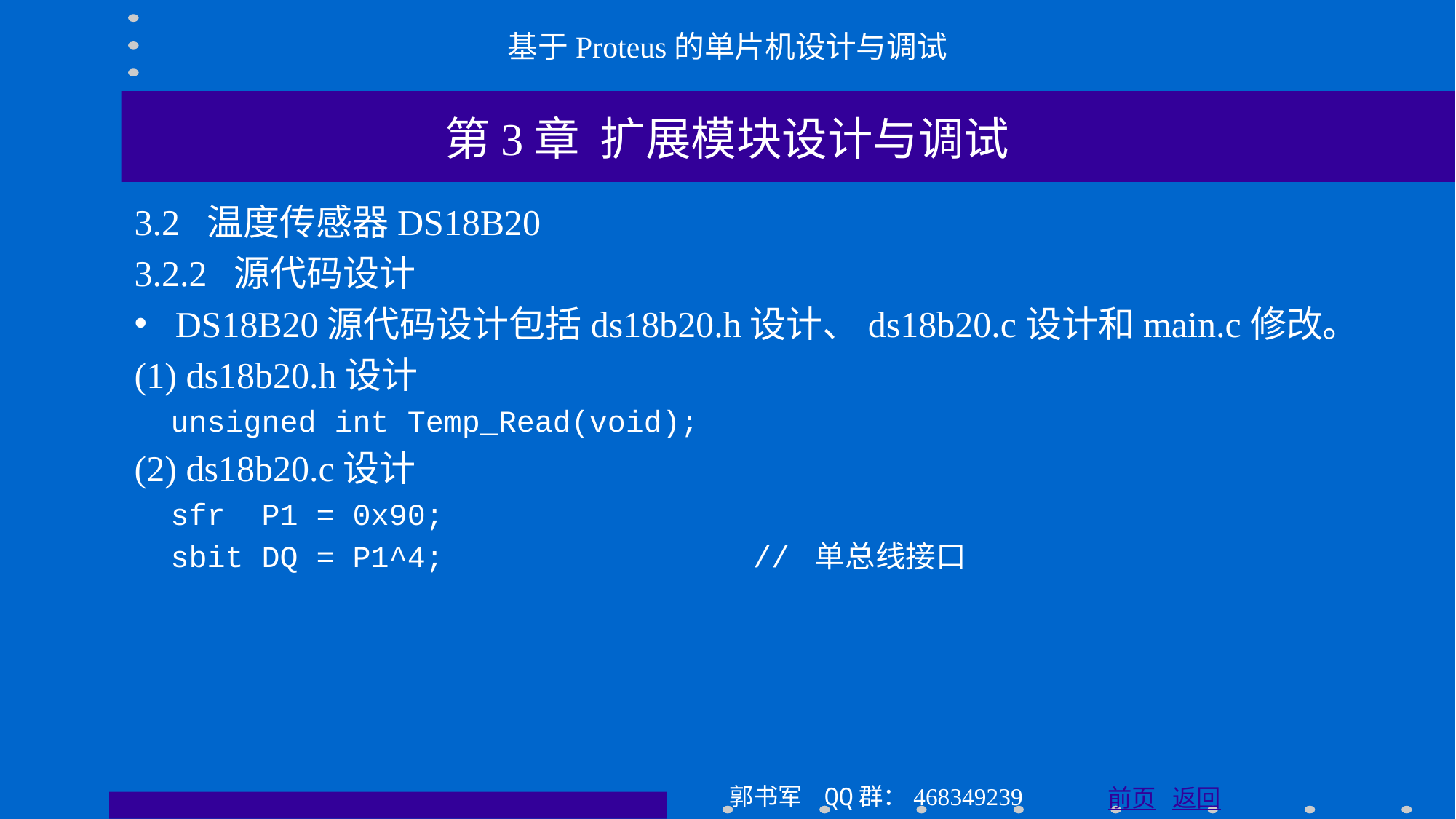

基于Proteus的单片机设计与调试
第3章  扩展模块设计与调试
3.2  温度传感器DS18B20
3.2.2  源代码设计
DS18B20源代码设计包括ds18b20.h设计、ds18b20.c设计和main.c修改。
(1) ds18b20.h设计
  unsigned int Temp_Read(void);
(2) ds18b20.c设计
  sfr  P1 = 0x90;
  sbit DQ = P1^4;                 // 单总线接口
郭书军   QQ群：468349239
前页   返回